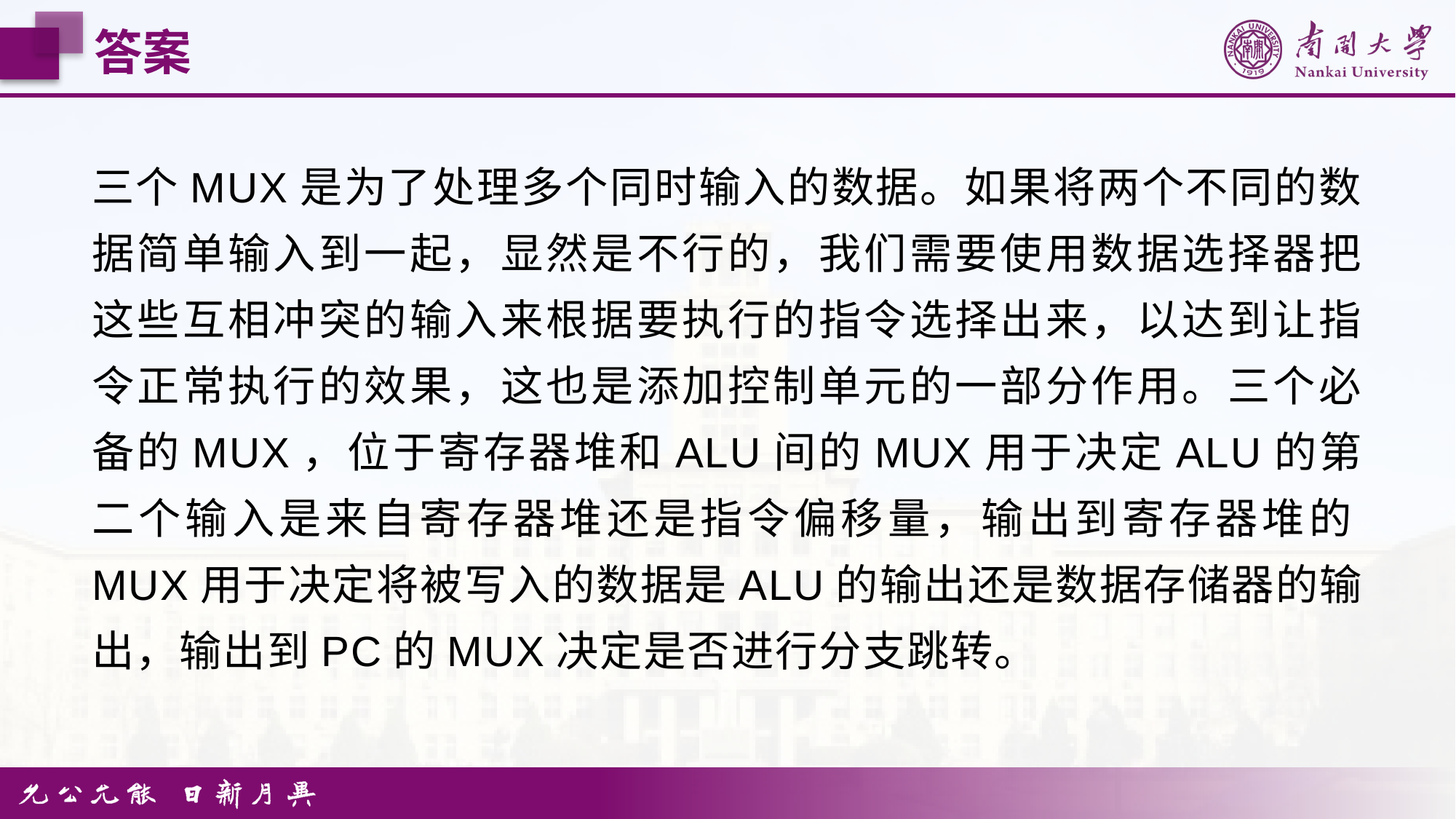

答案
三个MUX是为了处理多个同时输入的数据。如果将两个不同的数据简单输入到一起，显然是不行的，我们需要使用数据选择器把这些互相冲突的输入来根据要执行的指令选择出来，以达到让指令正常执行的效果，这也是添加控制单元的一部分作用。三个必备的MUX，位于寄存器堆和ALU间的MUX用于决定ALU的第二个输入是来自寄存器堆还是指令偏移量，输出到寄存器堆的MUX用于决定将被写入的数据是ALU的输出还是数据存储器的输出，输出到PC的MUX决定是否进行分支跳转。